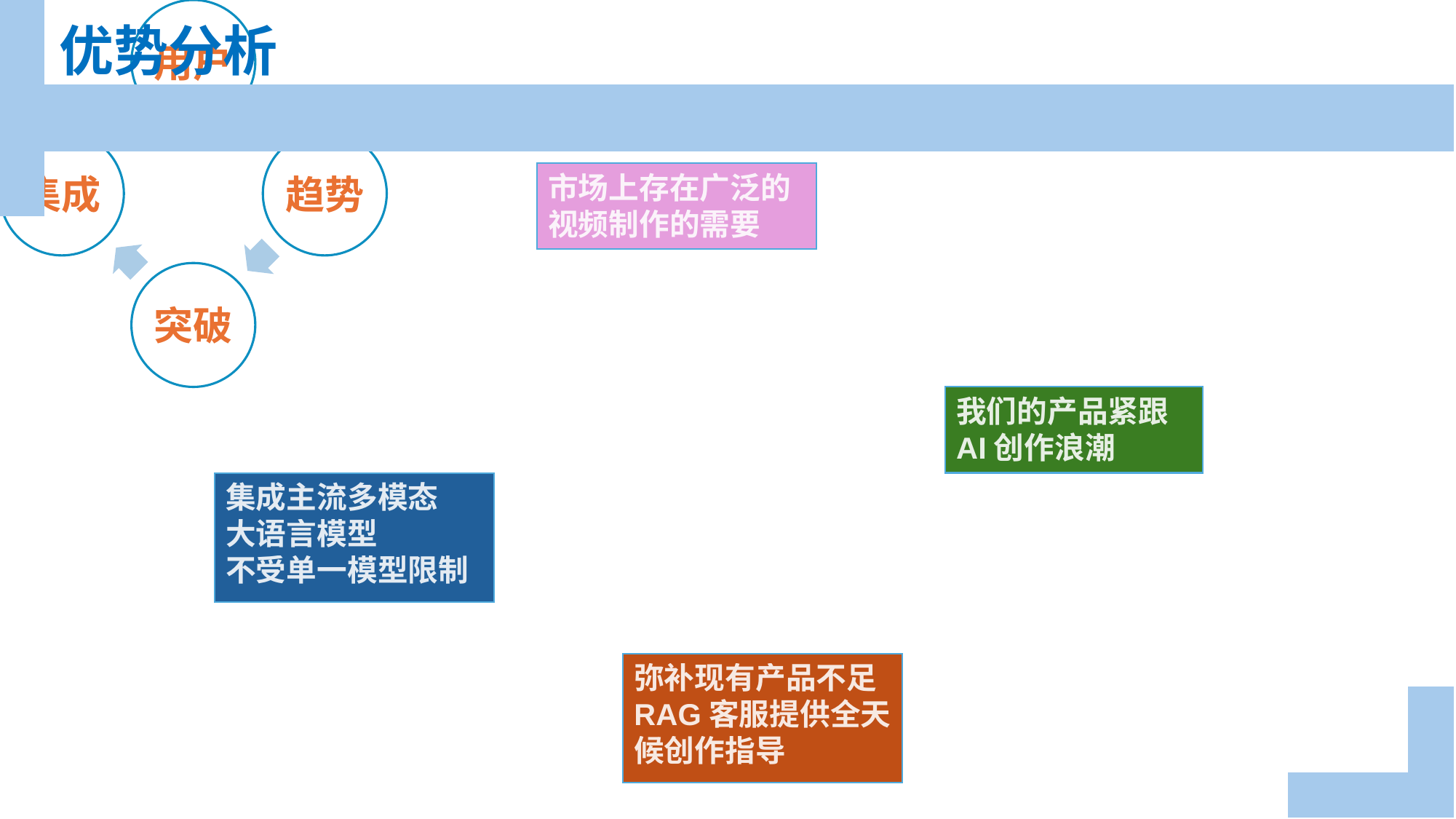

优势分析

市场上存在广泛的视频制作的需要
用户

趋势

突破

集成

我们的产品紧跟AI创作浪潮
集成主流多模态
大语言模型
不受单一模型限制
弥补现有产品不足
RAG客服提供全天候创作指导